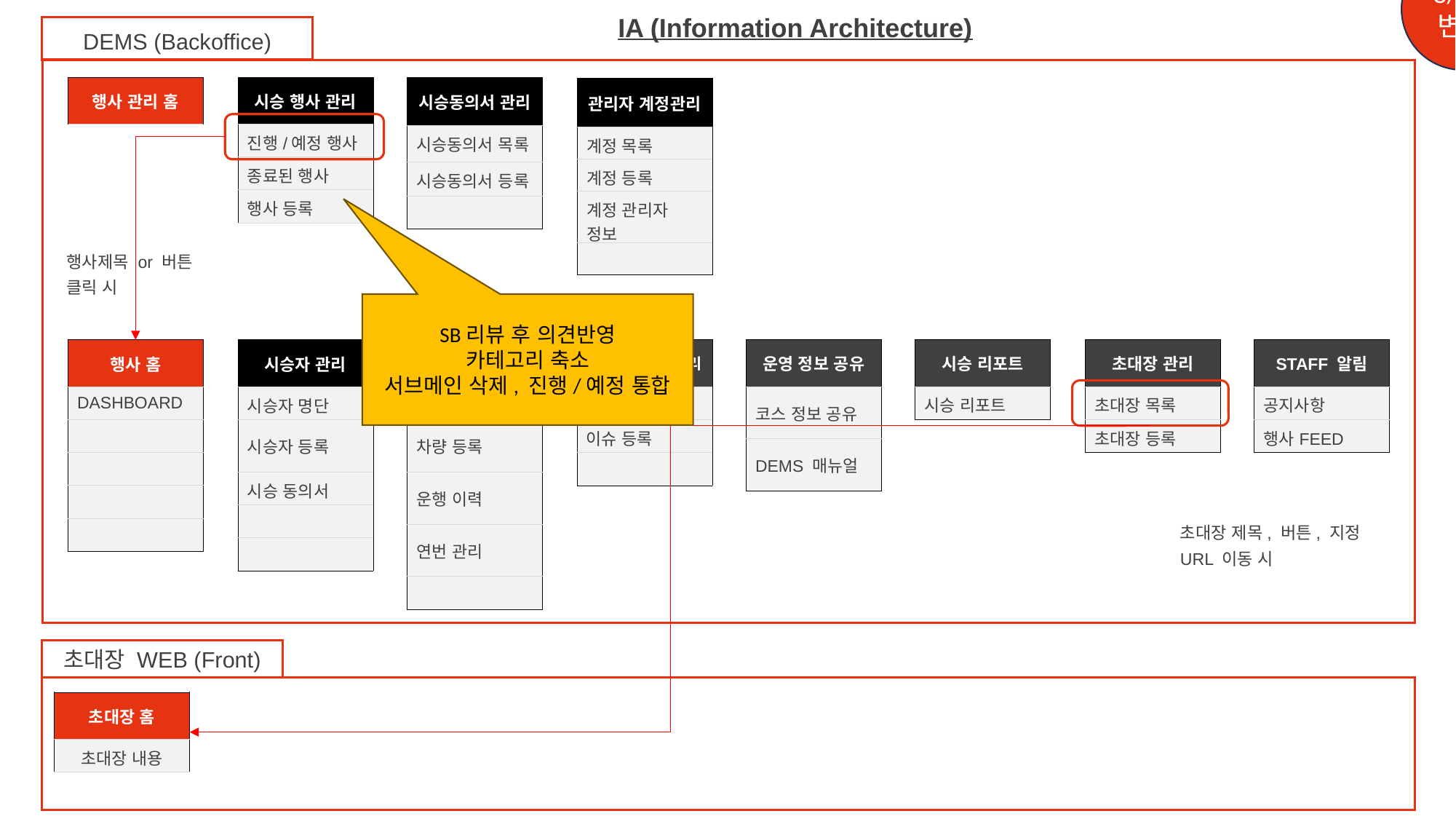

8/14변경
IA (Information Architecture)
DEMS (Backoffice)

| 시승 행사 관리 |
| --- |
| 진행/예정 행사 |
| 종료된 행사 |
| 행사 등록 |
| 시승동의서 관리 |
| --- |
| 시승동의서 목록 |
| 시승동의서 등록 |
|  |
| 행사 관리 홈 |
| --- |
| 관리자 계정관리 |
| --- |
| 계정 목록 |
| 계정 등록 |
| 계정 관리자 정보 |
|  |

행사제목 or 버튼
클릭 시
SB리뷰 후 의견반영
카테고리 축소
서브메인 삭제, 진행/예정 통합
| 시승차량 이슈관리 |
| --- |
| 이슈 목록 |
| 이슈 등록 |
|  |
| 운영 정보 공유 |
| --- |
| 코스 정보 공유 |
| DEMS 매뉴얼 |
| 시승 리포트 |
| --- |
| 시승 리포트 |
| 초대장 관리 |
| --- |
| 초대장 목록 |
| 초대장 등록 |
| STAFF 알림 |
| --- |
| 공지사항 |
| 행사FEED |
| 행사 홈 |
| --- |
| DASHBOARD |
|  |
|  |
|  |
|  |
| 시승자 관리 |
| --- |
| 시승자 명단 |
| 시승자 등록 |
| 시승 동의서 |
|  |
|  |
| 시승차량 관리 |
| --- |
| 차량 목록 |
| 차량 등록 |
| 운행 이력 |
| 연번 관리 |
|  |

초대장 제목, 버튼, 지정 URL 이동 시
초대장 WEB (Front)

| 초대장 홈 |
| --- |
| 초대장 내용 |